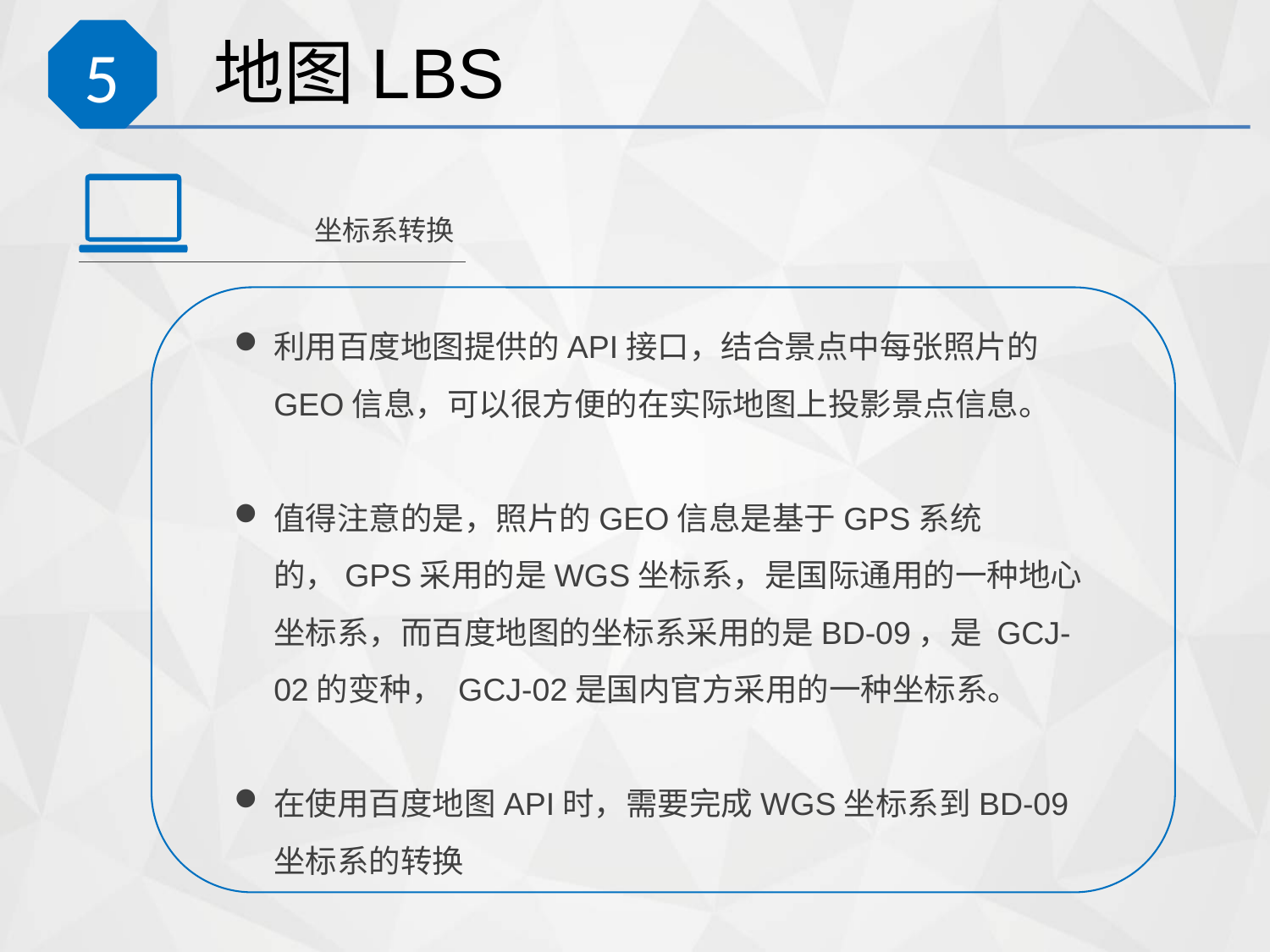

# 地图LBS
5

坐标系转换

利用百度地图提供的API接口，结合景点中每张照片的GEO信息，可以很方便的在实际地图上投影景点信息。

值得注意的是，照片的GEO信息是基于GPS系统的，GPS采用的是WGS坐标系，是国际通用的一种地心坐标系，而百度地图的坐标系采用的是BD-09，是 GCJ-02的变种， GCJ-02是国内官方采用的一种坐标系。

在使用百度地图API时，需要完成WGS坐标系到BD-09坐标系的转换